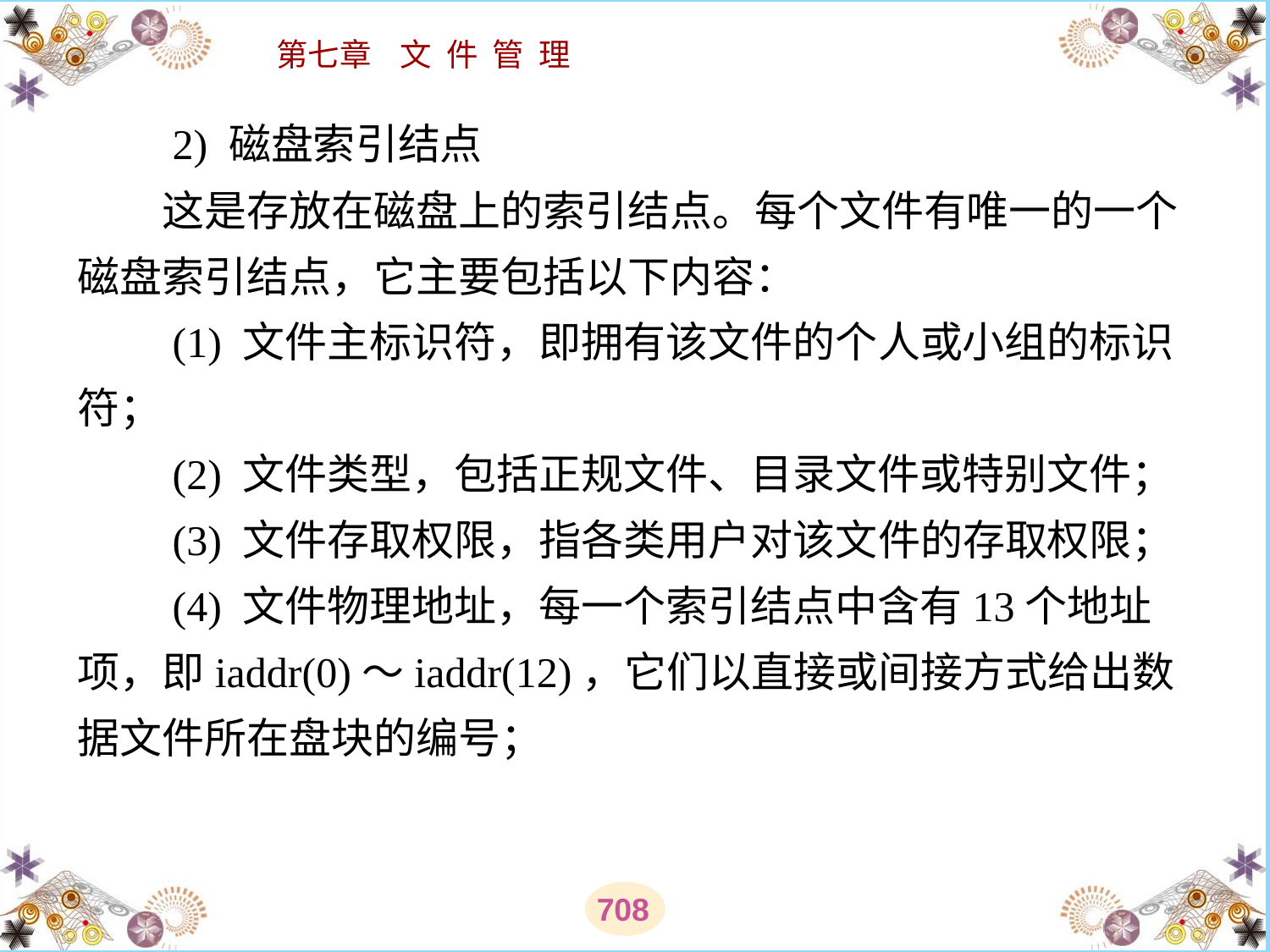

# 2) 磁盘索引结点 　　这是存放在磁盘上的索引结点。每个文件有唯一的一个磁盘索引结点，它主要包括以下内容： 　　(1) 文件主标识符，即拥有该文件的个人或小组的标识符； 　　(2) 文件类型，包括正规文件、目录文件或特别文件； 　　(3) 文件存取权限，指各类用户对该文件的存取权限； 　　(4) 文件物理地址，每一个索引结点中含有13个地址项，即iaddr(0)～iaddr(12)，它们以直接或间接方式给出数据文件所在盘块的编号；